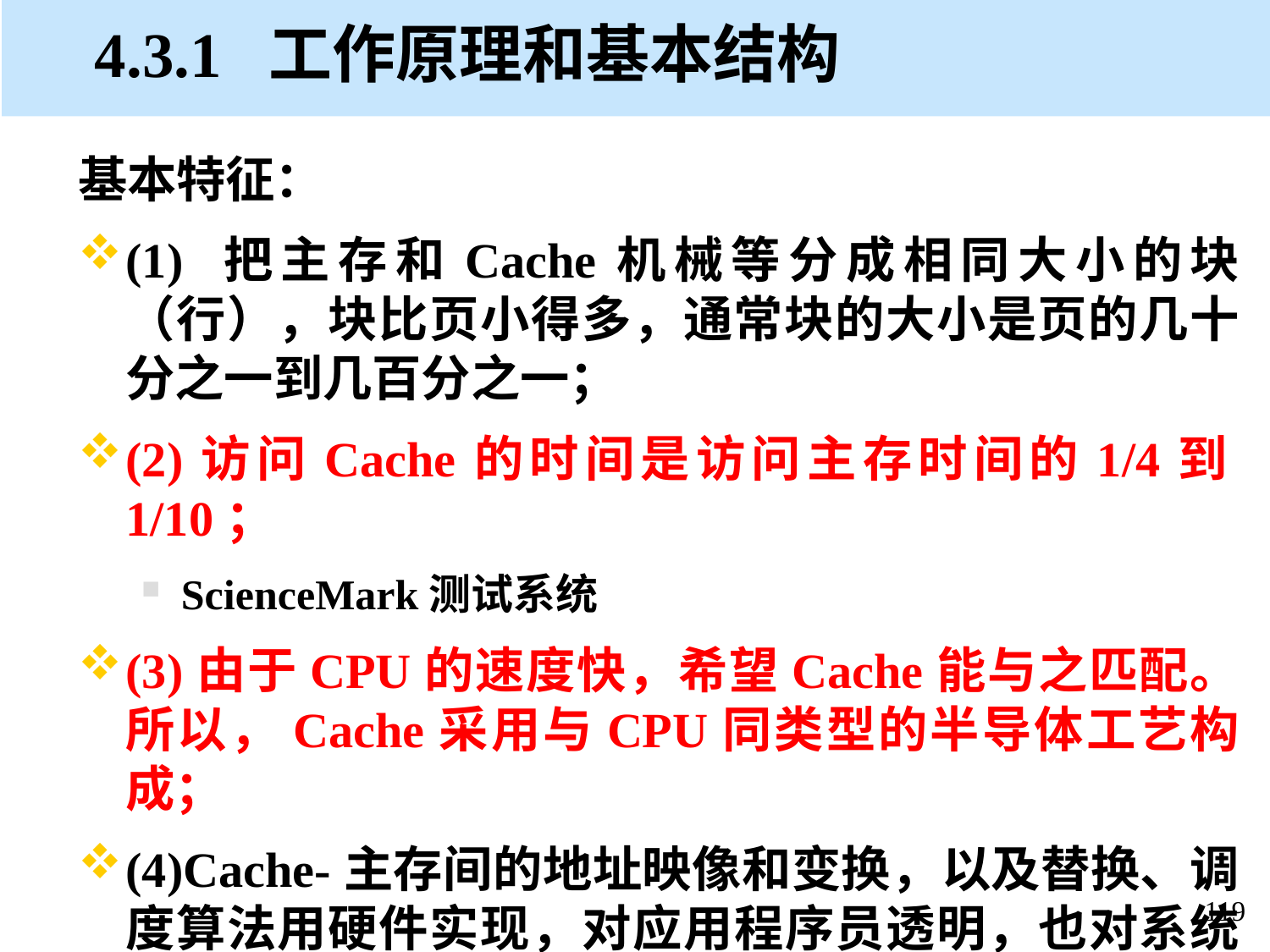

# 4.3.1  工作原理和基本结构
基本特征：
(1) 把主存和Cache机械等分成相同大小的块（行），块比页小得多，通常块的大小是页的几十分之一到几百分之一；
(2)访问Cache的时间是访问主存时间的1/4到1/10；
ScienceMark测试系统
(3)由于CPU的速度快，希望Cache能与之匹配。所以，Cache采用与CPU同类型的半导体工艺构成；
(4)Cache-主存间的地址映像和变换，以及替换、调度算法用硬件实现，对应用程序员透明，也对系统程序员透明；